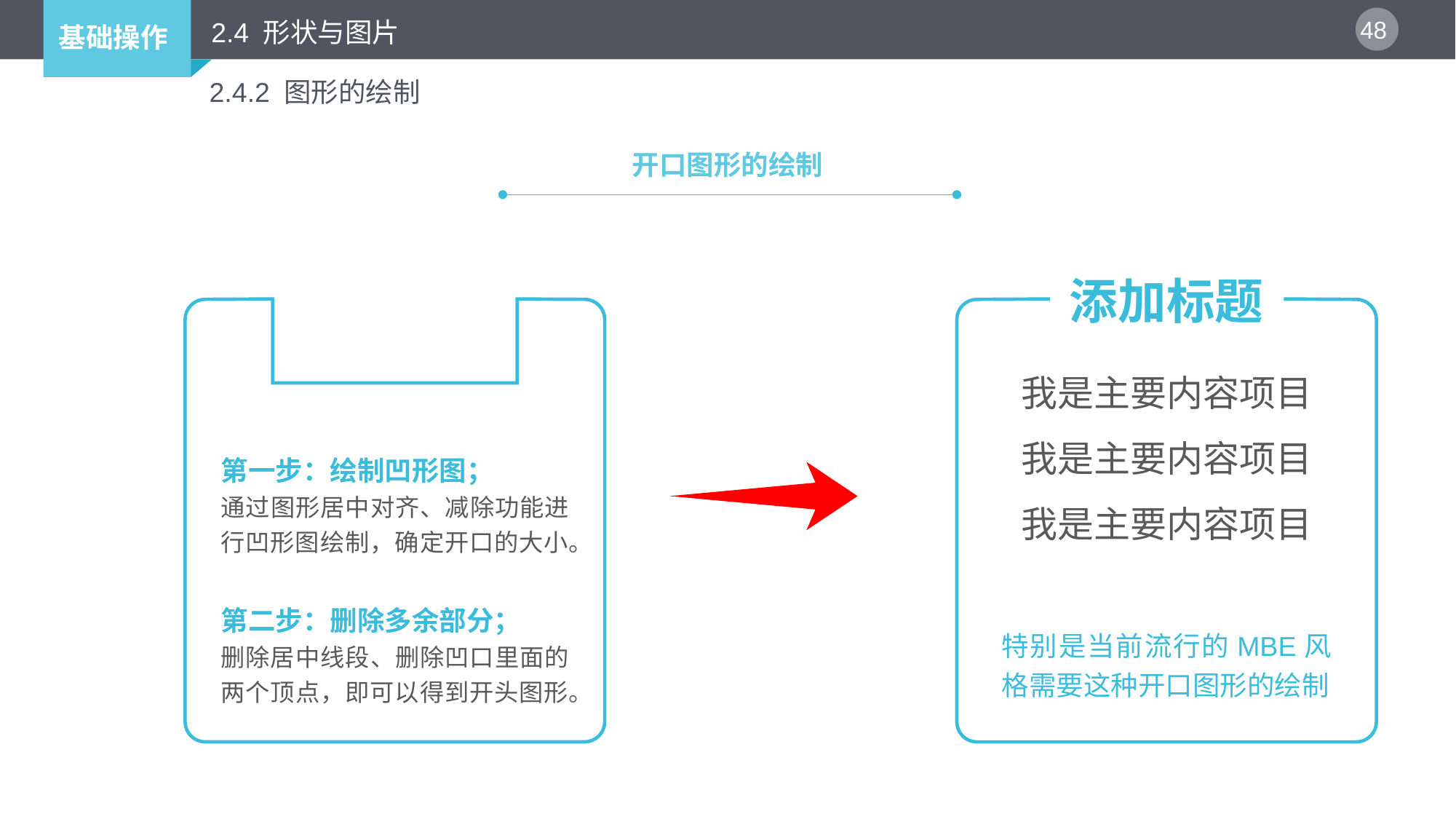

2.4 形状与图片
2.4.2 图形的绘制
开口图形的绘制
添加标题

我是主要内容项目
我是主要内容项目
第一步：绘制凹形图；
通过图形居中对齐、减除功能进行凹形图绘制，确定开口的大小。

我是主要内容项目
第二步：删除多余部分；
删除居中线段、删除凹口里面的两个顶点，即可以得到开头图形。
特别是当前流行的MBE风格需要这种开口图形的绘制